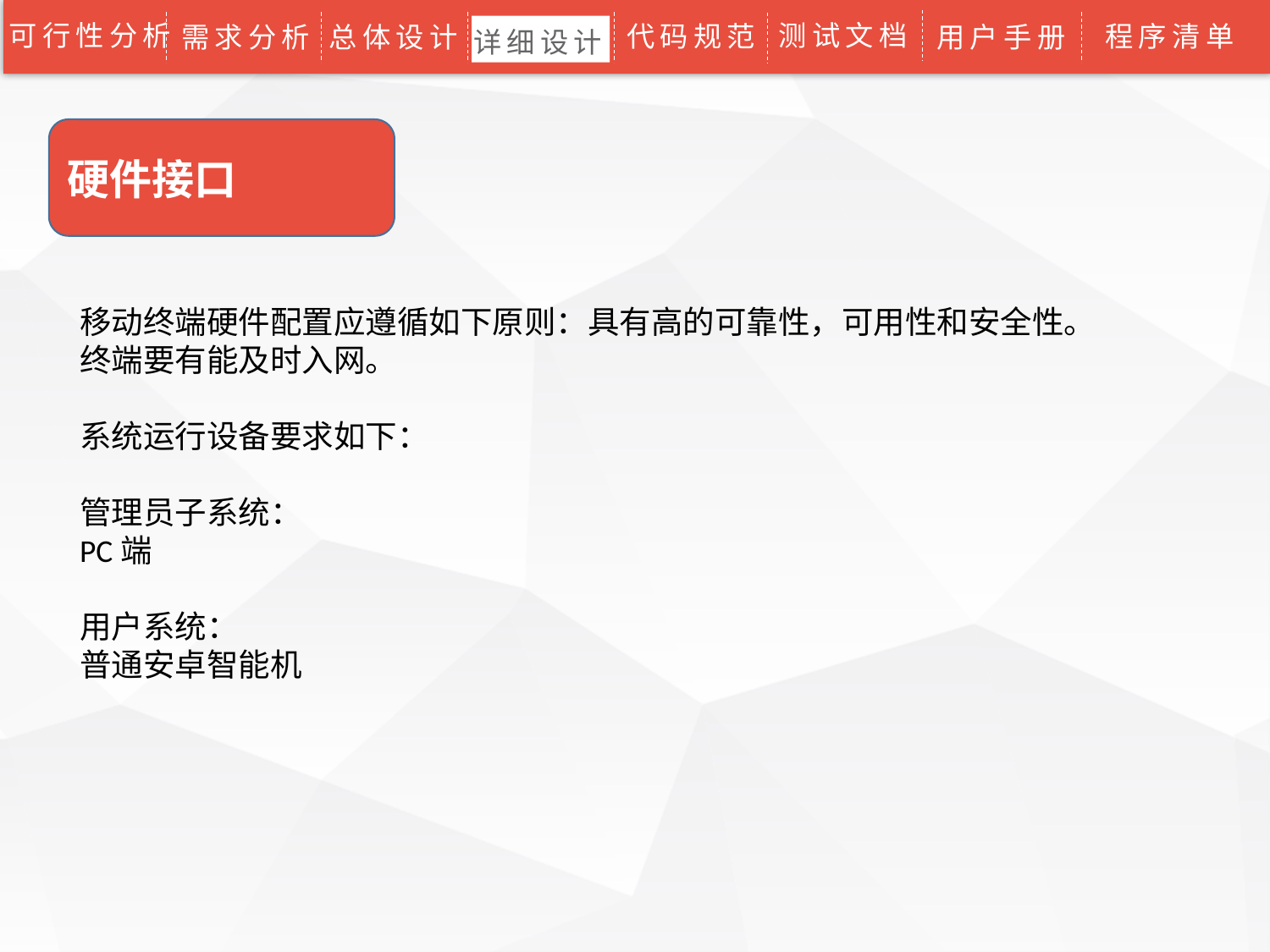

可行性分析
测试文档
代码规范
程序清单
需求分析
总体设计
用户手册

详细设计
硬件接口

移动终端硬件配置应遵循如下原则：具有高的可靠性，可用性和安全性。
终端要有能及时入网。

系统运行设备要求如下：

管理员子系统：
PC端

用户系统：
普通安卓智能机